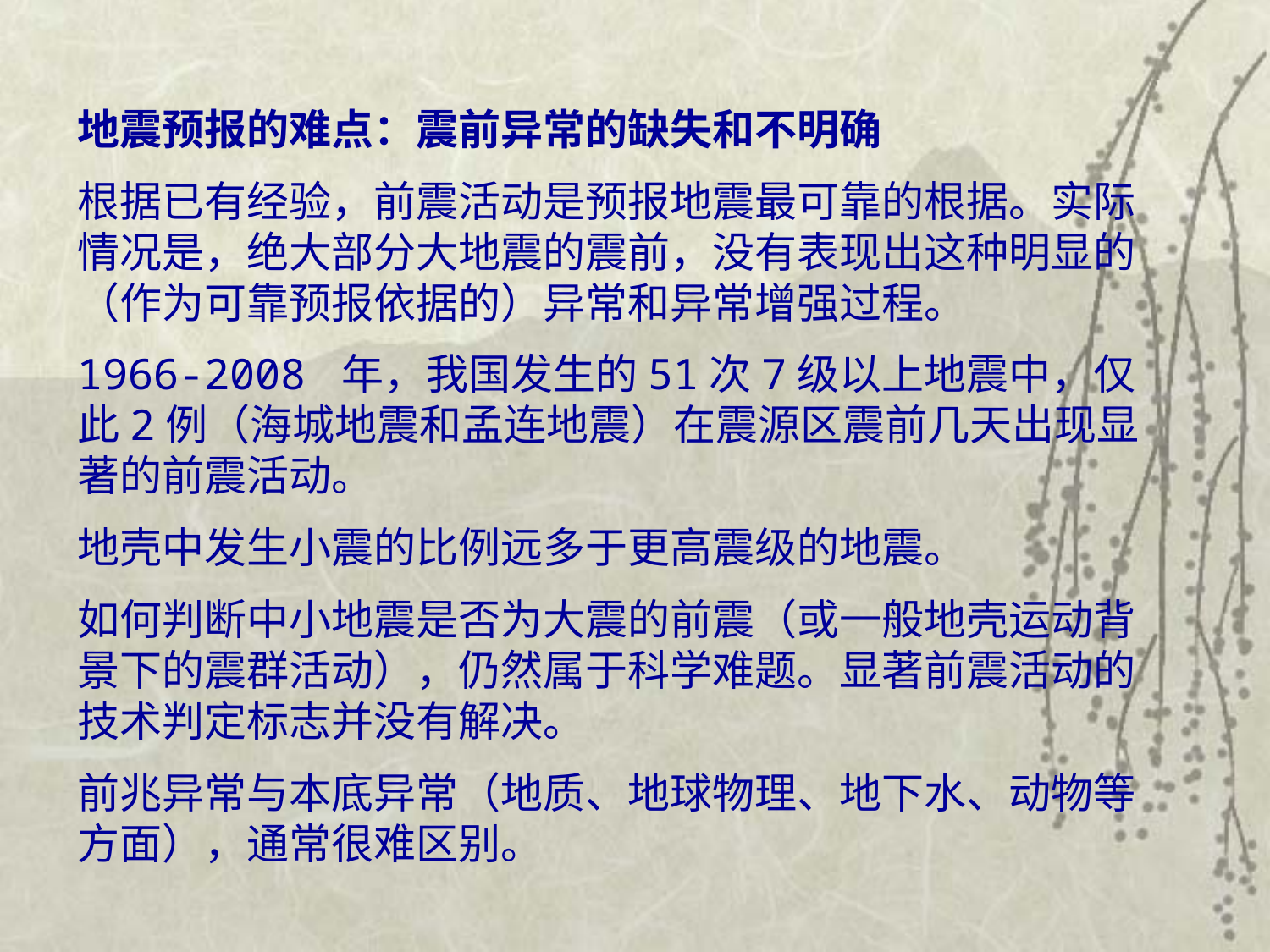

地震预报的难点：震前异常的缺失和不明确
根据已有经验，前震活动是预报地震最可靠的根据。实际情况是，绝大部分大地震的震前，没有表现出这种明显的（作为可靠预报依据的）异常和异常增强过程。
1966-2008 年，我国发生的51次7级以上地震中，仅此2例（海城地震和孟连地震）在震源区震前几天出现显著的前震活动。
地壳中发生小震的比例远多于更高震级的地震。
如何判断中小地震是否为大震的前震（或一般地壳运动背景下的震群活动），仍然属于科学难题。显著前震活动的技术判定标志并没有解决。
前兆异常与本底异常（地质、地球物理、地下水、动物等方面），通常很难区别。